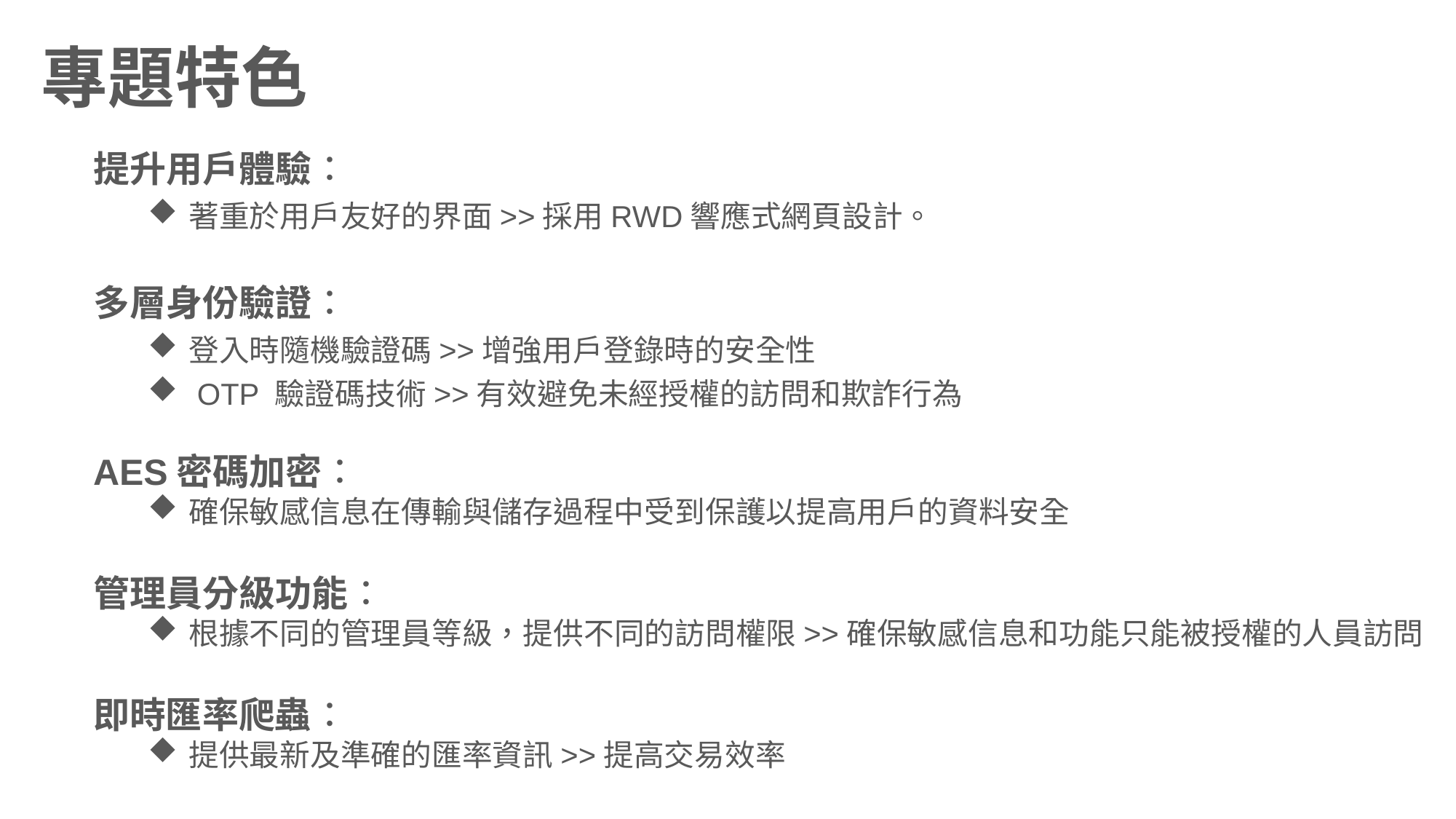

專題特色
提升用戶體驗：
著重於用戶友好的界面>>採用RWD響應式網頁設計。
多層身份驗證：
登入時隨機驗證碼>>增強用戶登錄時的安全性
 OTP 驗證碼技術>>有效避免未經授權的訪問和欺詐行為
AES密碼加密：
確保敏感信息在傳輸與儲存過程中受到保護以提高用戶的資料安全
管理員分級功能：
根據不同的管理員等級，提供不同的訪問權限>>確保敏感信息和功能只能被授權的人員訪問
即時匯率爬蟲：
提供最新及準確的匯率資訊>>提高交易效率